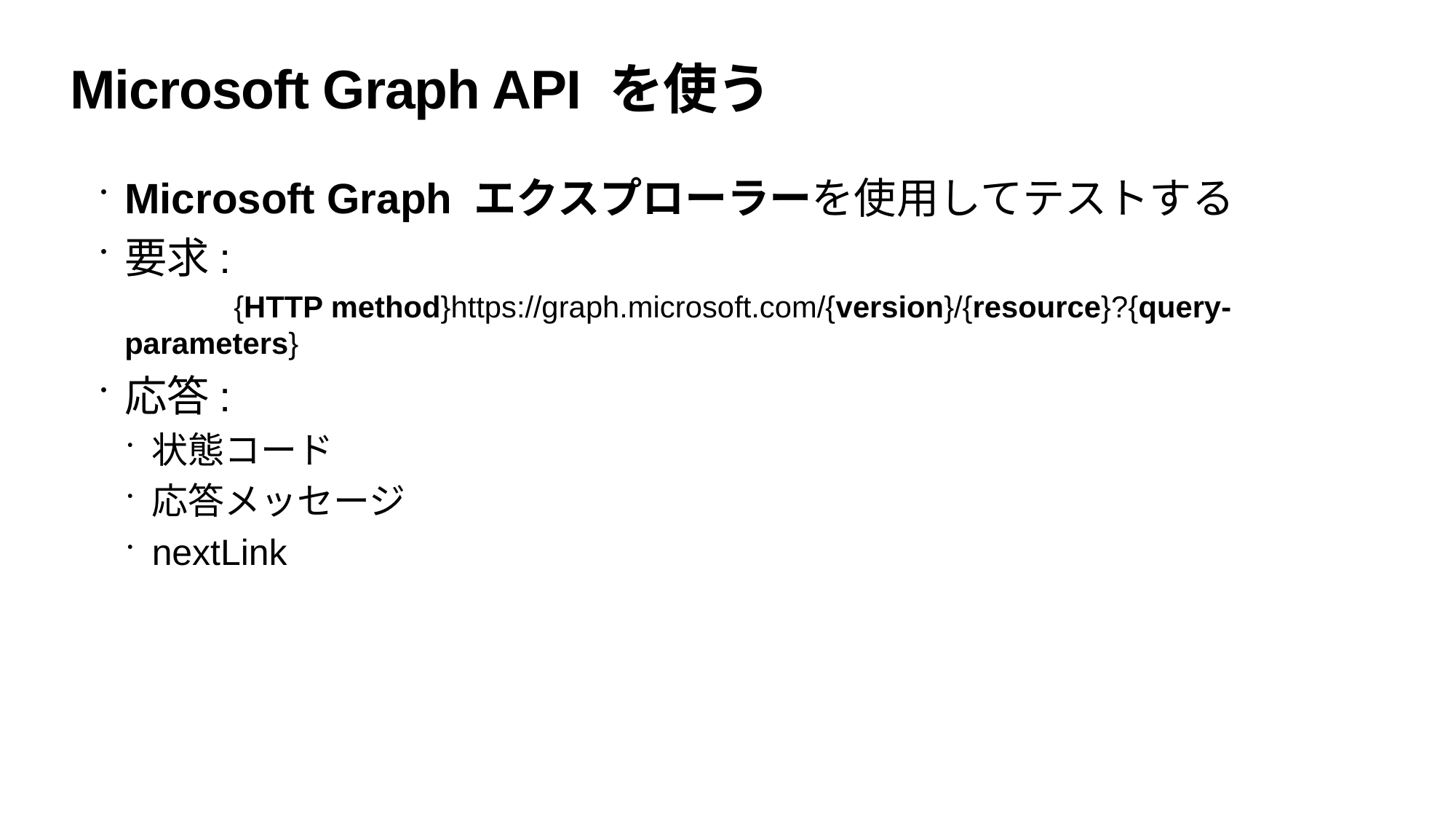

# Microsoft Graph API を使う
Microsoft Graph エクスプローラーを使用してテストする
要求:
	{HTTP method}https://graph.microsoft.com/{version}/{resource}?{query-parameters}
応答:
状態コード
応答メッセージ
nextLink